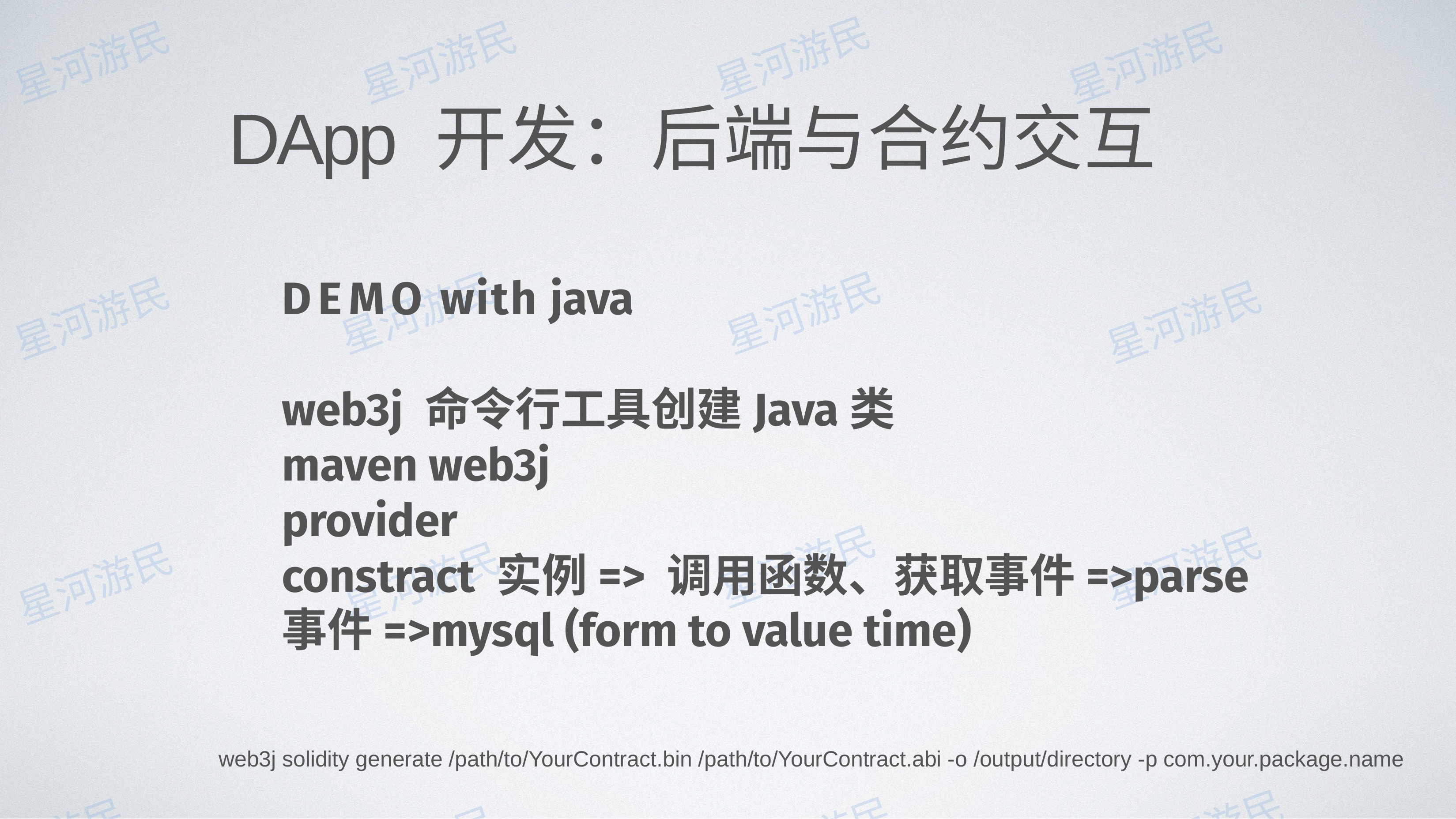

# DApp 开发：后端与合约交互
DEMO with java

web3j 命令行工具创建Java类
maven web3j
provider
constract 实例=> 调用函数、获取事件=>parse事件=>mysql (form to value time)

web3j solidity generate /path/to/YourContract.bin /path/to/YourContract.abi -o /output/directory -p com.your.package.name